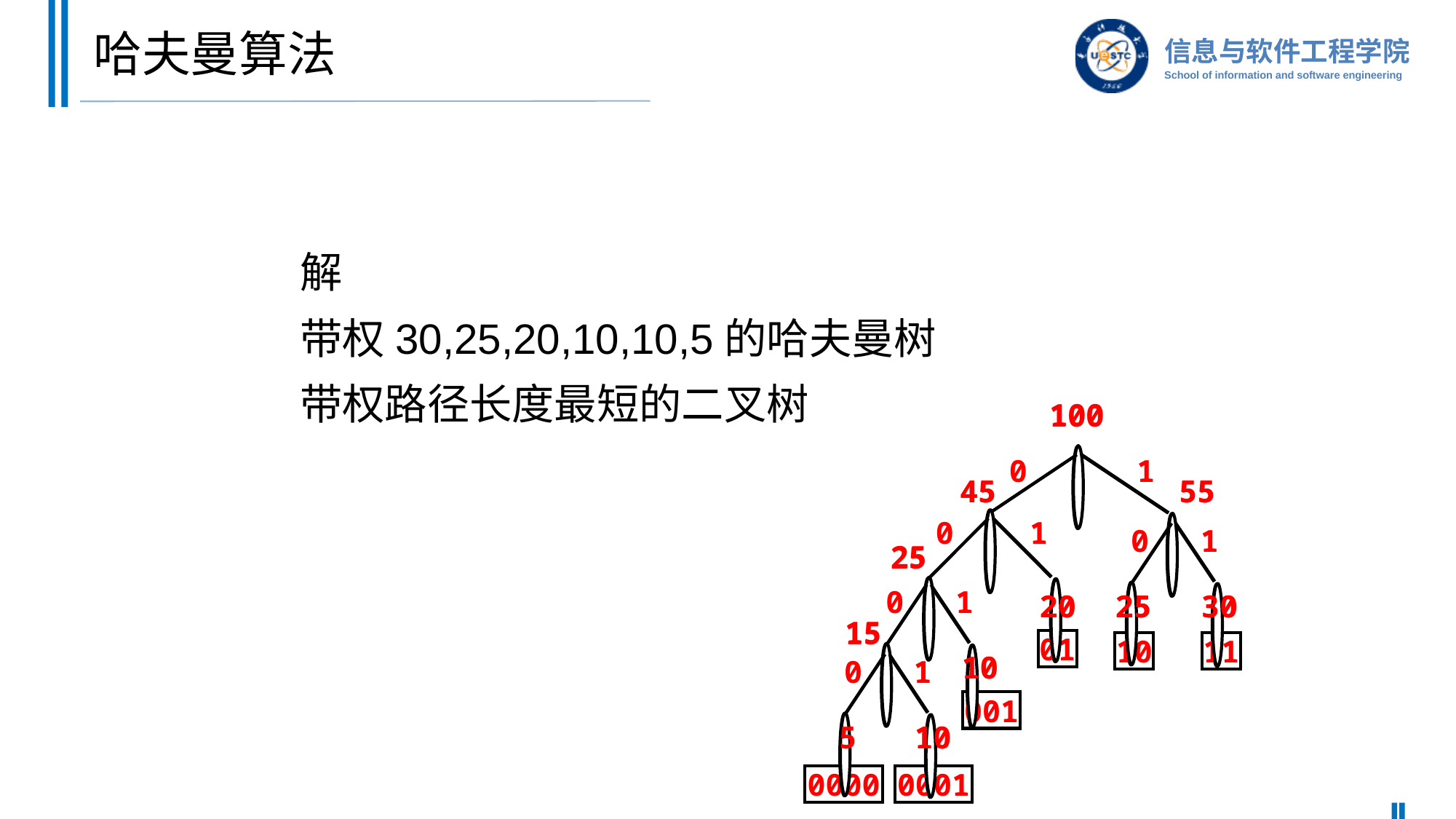

# 哈夫曼算法
解
带权30,25,20,10,10,5的哈夫曼树
带权路径长度最短的二叉树

100

45
55

25

20
25
30
15

10

5
10
100

0
1

45
55

0
1

0
1

25

0
1

20
25
30
15
01
10
11

10
0
1

001

5
10
0000
0001